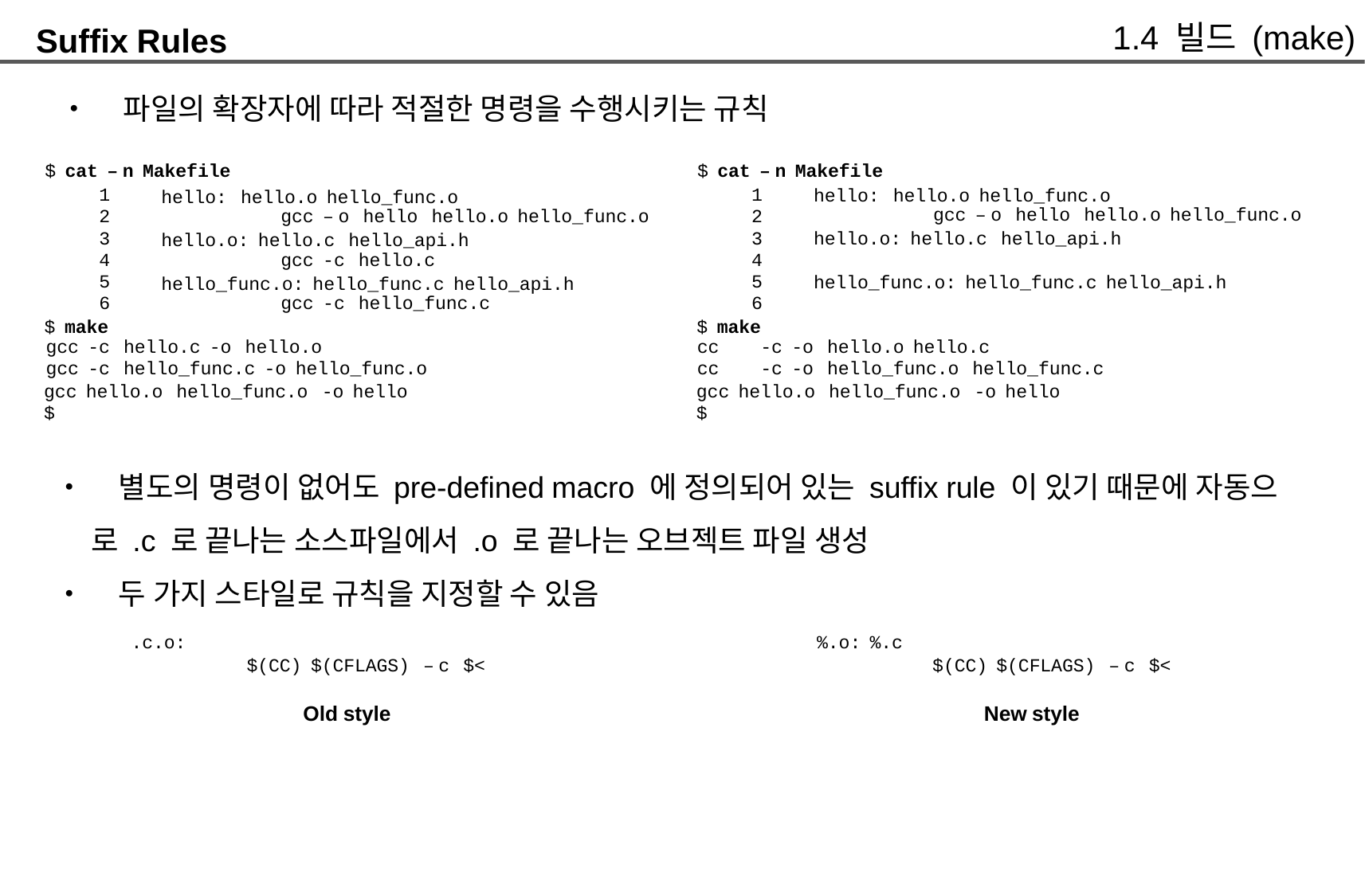

1.4 빌드 (make)
Suffix Rules

	•    파일의 확장자에 따라 적절한 명령을 수행시키는 규칙

$  cat  – n  Makefile
$  cat  – n  Makefile
hello:   hello.o  hello_func.o
	gcc  – o   hello   hello.o  hello_func.o
hello.o:  hello.c   hello_api.h

hello_func.o:  hello_func.c  hello_api.h
	1
	2
	3
	4
	5
	6
$  make
hello:   hello.o  hello_func.o
	gcc  – o   hello   hello.o  hello_func.o
hello.o:  hello.c   hello_api.h
	gcc  -c   hello.c
hello_func.o:  hello_func.c  hello_api.h
	gcc  -c   hello_func.c
	1
	2
	3
	4
	5
	6
$  make
gcc  -c   hello.c  -o   hello.o
gcc  -c   hello_func.c  -o  hello_func.o
cc
cc
-c  -o   hello.o  hello.c
-c  -o   hello_func.o   hello_func.c
gcc  hello.o   hello_func.o   -o  hello
$
gcc  hello.o   hello_func.o   -o  hello
$
•    별도의 명령이 없어도 pre-defined macro 에 정의되어 있는 suffix rule 이 있기 때문에 자동으
	로 .c 로 끝나는 소스파일에서 .o 로 끝나는 오브젝트 파일 생성
•    두 가지 스타일로 규칙을 지정할 수 있음

.c.o:
%.o:  %.c
$(CC)  $(CFLAGS)   – c   $<

	Old style
$(CC)  $(CFLAGS)   – c   $<

	New style